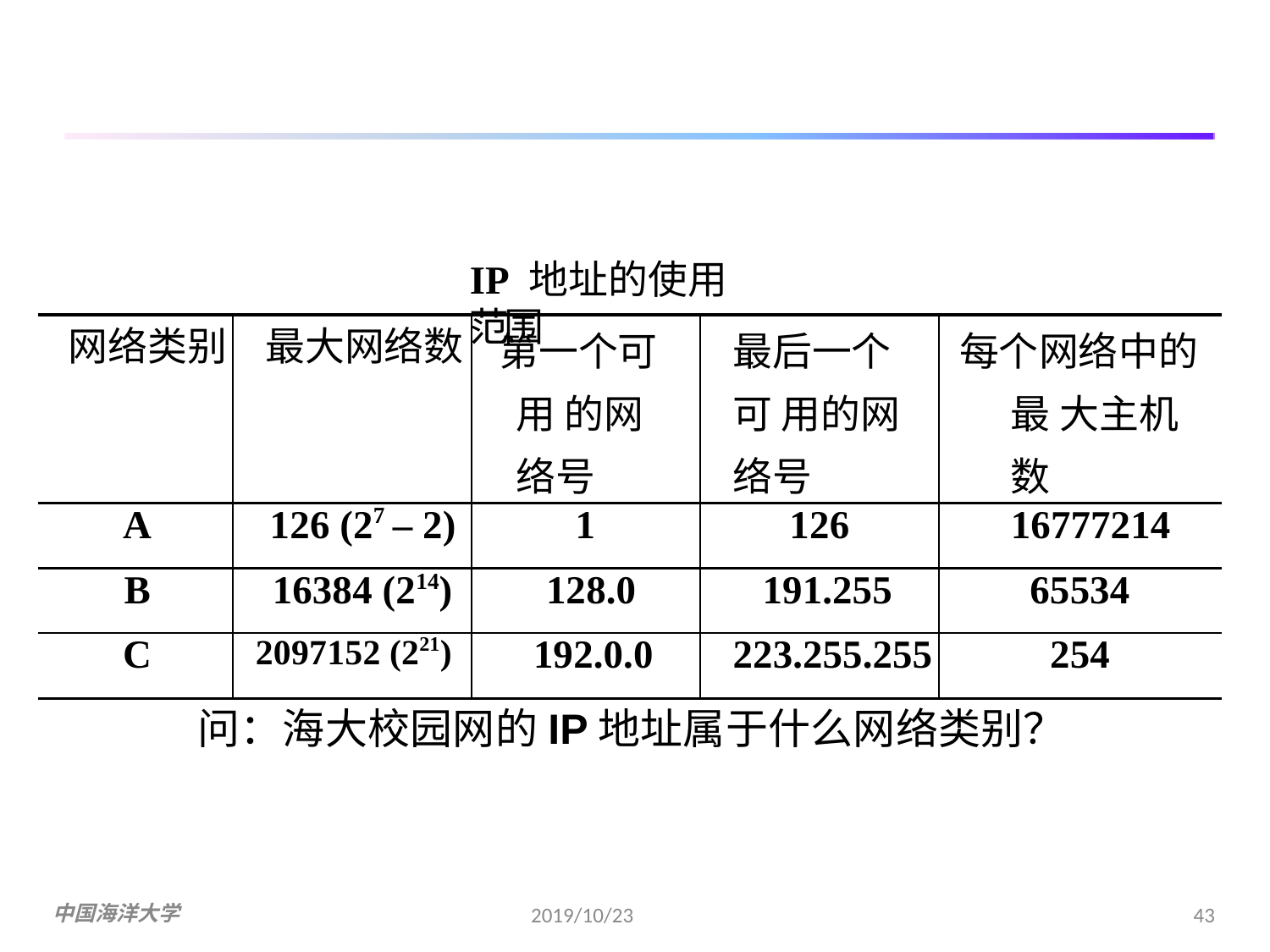

IP 地址的使用范围
| 网络类别 | 最大网络数 | 第一个可用 的网络号 | 最后一个可 用的网络号 | 每个网络中的最 大主机数 |
| --- | --- | --- | --- | --- |
| A | 126 (27 – 2) | 1 | 126 | 16777214 |
| B | 16384 (214) | 128.0 | 191.255 | 65534 |
| C | 2097152 (221) | 192.0.0 | 223.255.255 | 254 |
问：海大校园网的IP地址属于什么网络类别？